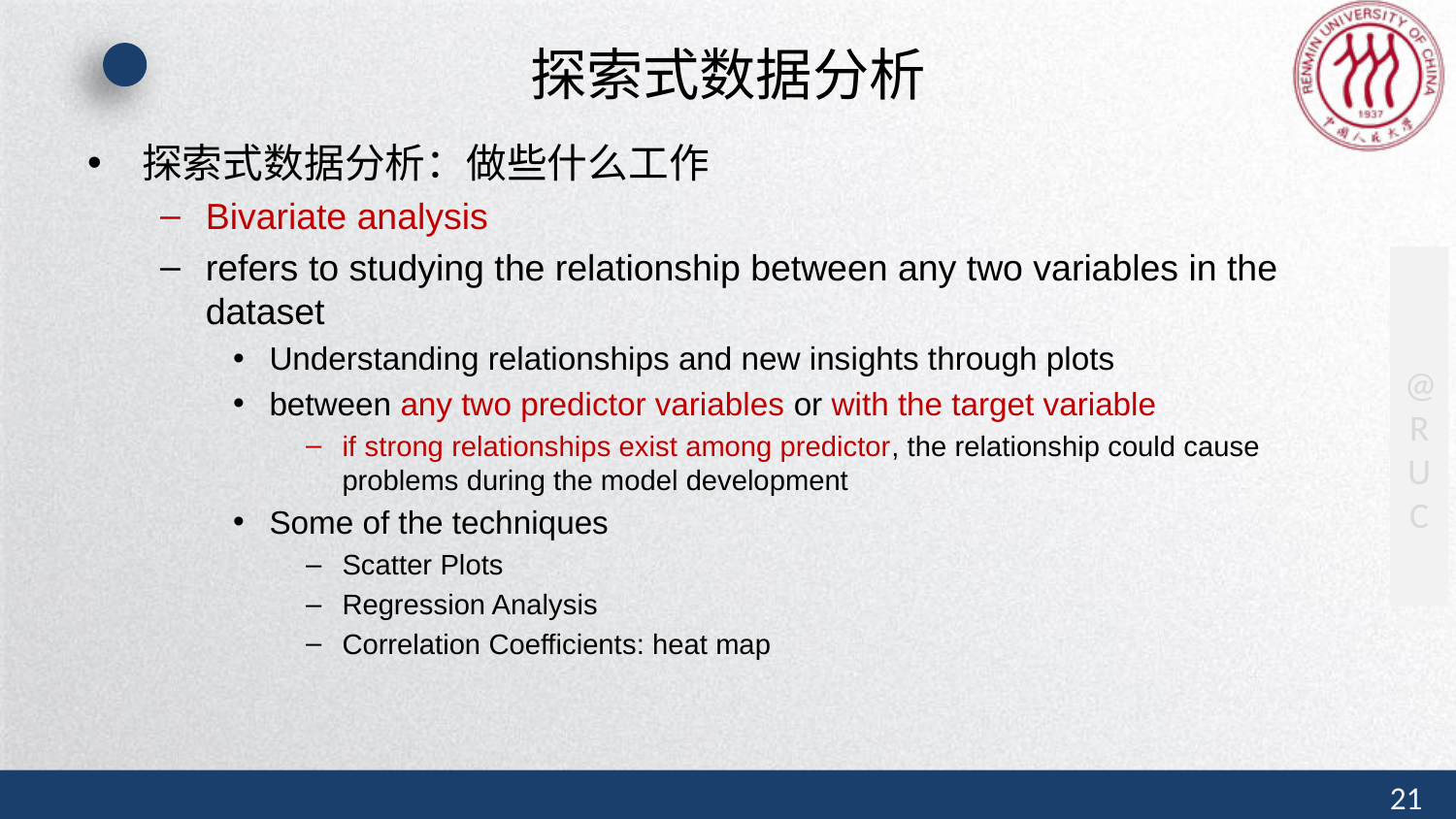

# 探索式数据分析
探索式数据分析：做些什么工作
Bivariate analysis
refers to studying the relationship between any two variables in the dataset
Understanding relationships and new insights through plots
between any two predictor variables or with the target variable
if strong relationships exist among predictor, the relationship could cause problems during the model development
Some of the techniques
Scatter Plots
Regression Analysis
Correlation Coefficients: heat map